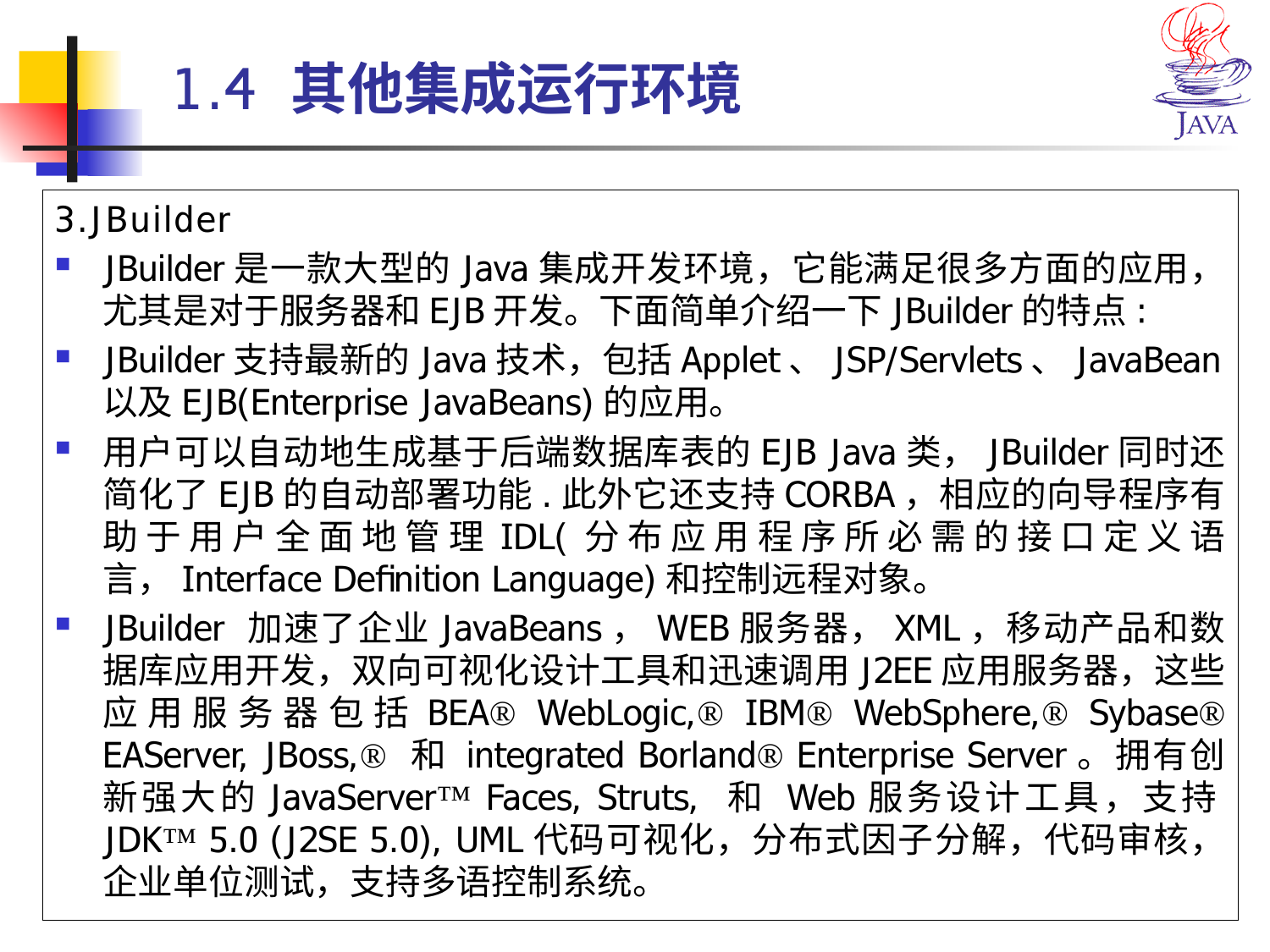

# 1.4 其他集成运行环境
3.JBuilder
JBuilder是一款大型的Java集成开发环境，它能满足很多方面的应用，尤其是对于服务器和EJB开发。下面简单介绍一下JBuilder的特点:
JBuilder支持最新的Java技术，包括Applet、JSP/Servlets、JavaBean以及EJB(Enterprise JavaBeans)的应用。
用户可以自动地生成基于后端数据库表的EJB Java类，JBuilder同时还简化了EJB的自动部署功能.此外它还支持CORBA，相应的向导程序有助于用户全面地管理IDL(分布应用程序所必需的接口定义语言，Interface Definition Language)和控制远程对象。
JBuilder 加速了企业JavaBeans，WEB服务器，XML，移动产品和数据库应用开发，双向可视化设计工具和迅速调用J2EE应用服务器，这些应用服务器包括BEA® WebLogic,® IBM® WebSphere,® Sybase® EAServer, JBoss,® 和 integrated Borland® Enterprise Server。拥有创新强大的JavaServer™ Faces, Struts, 和 Web服务设计工具，支持JDK™ 5.0 (J2SE 5.0), UML代码可视化，分布式因子分解，代码审核，企业单位测试，支持多语控制系统。